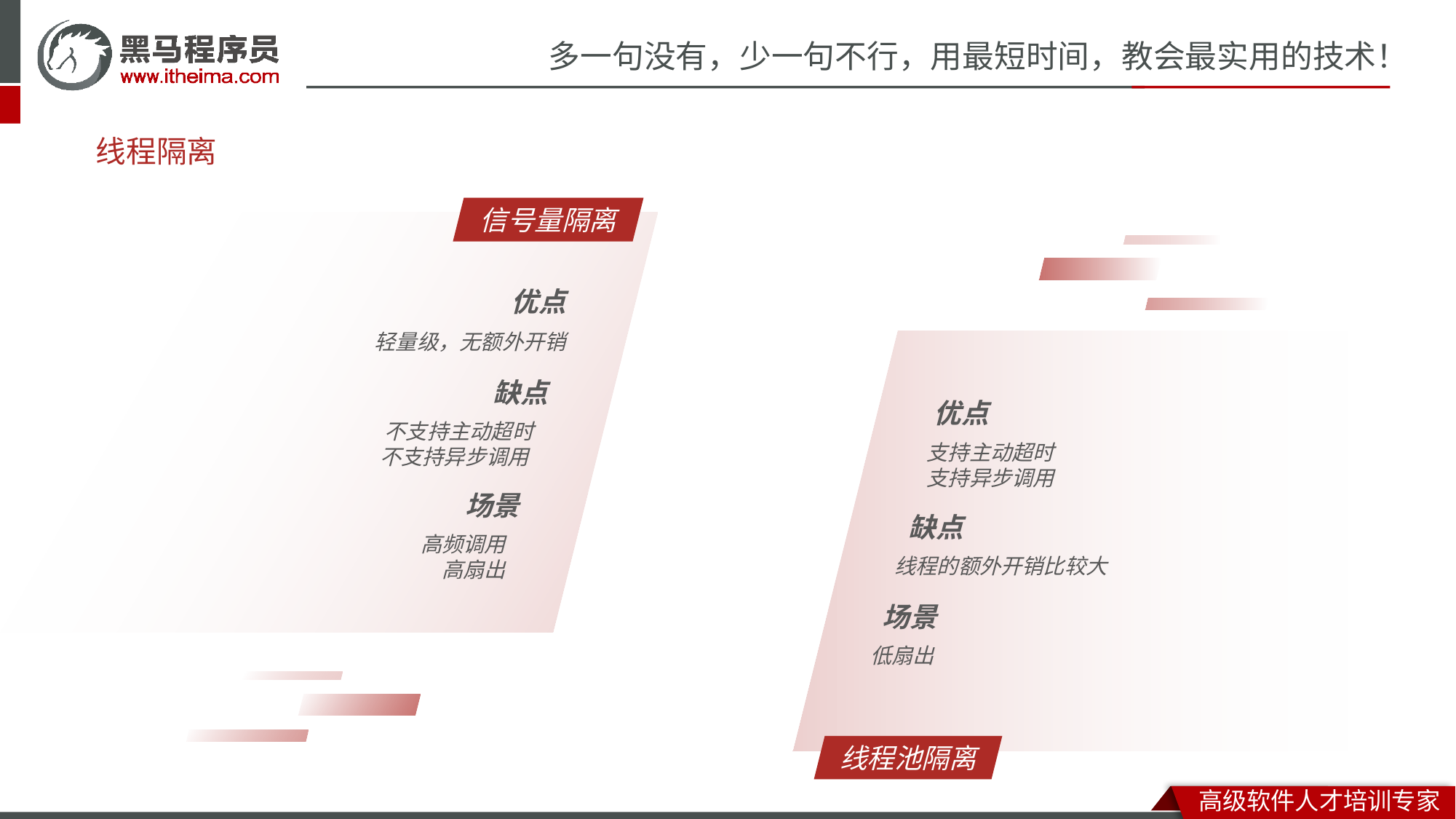

# 线程隔离
信号量隔离

优点

轻量级，无额外开销

线程池隔离
缺点
优点
不支持主动超时
不支持异步调用
支持主动超时
支持异步调用
场景
缺点
高频调用
高扇出
线程的额外开销比较大
场景
低扇出